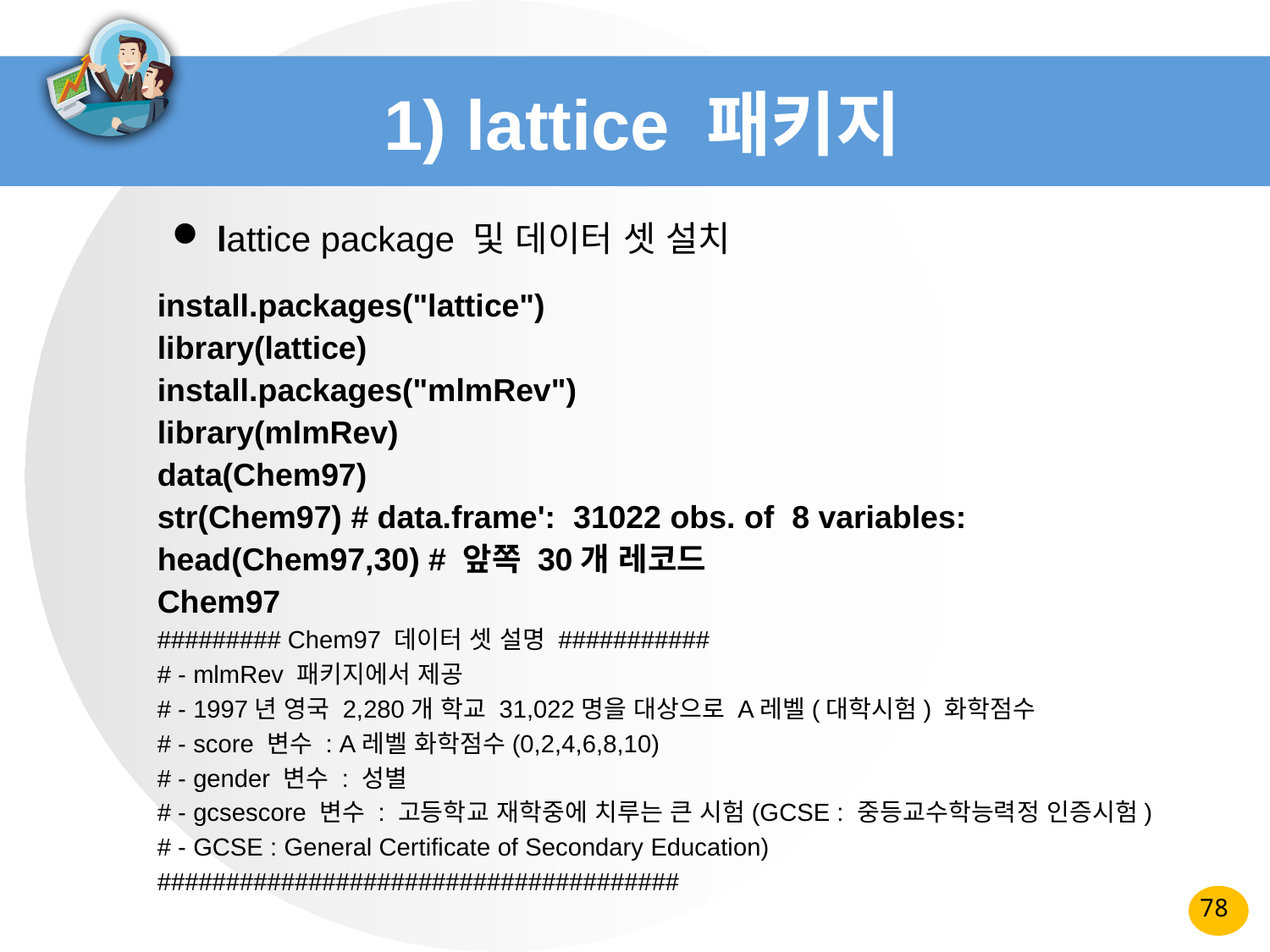

# 1) lattice 패키지
 lattice package 및 데이터 셋 설치
install.packages("lattice")
library(lattice)
install.packages("mlmRev")
library(mlmRev)
data(Chem97)
str(Chem97) # data.frame':  31022 obs. of  8 variables:
head(Chem97,30) # 앞쪽 30개 레코드
Chem97
######### Chem97 데이터 셋 설명 ###########
# - mlmRev 패키지에서 제공
# - 1997년 영국 2,280개 학교 31,022명을 대상으로 A레벨(대학시험) 화학점수
# - score 변수 : A레벨 화학점수(0,2,4,6,8,10)
# - gender 변수 : 성별
# - gcsescore 변수 : 고등학교 재학중에 치루는 큰 시험(GCSE : 중등교수학능력정 인증시험)
# - GCSE : General Certificate of Secondary Education)
######################################
78